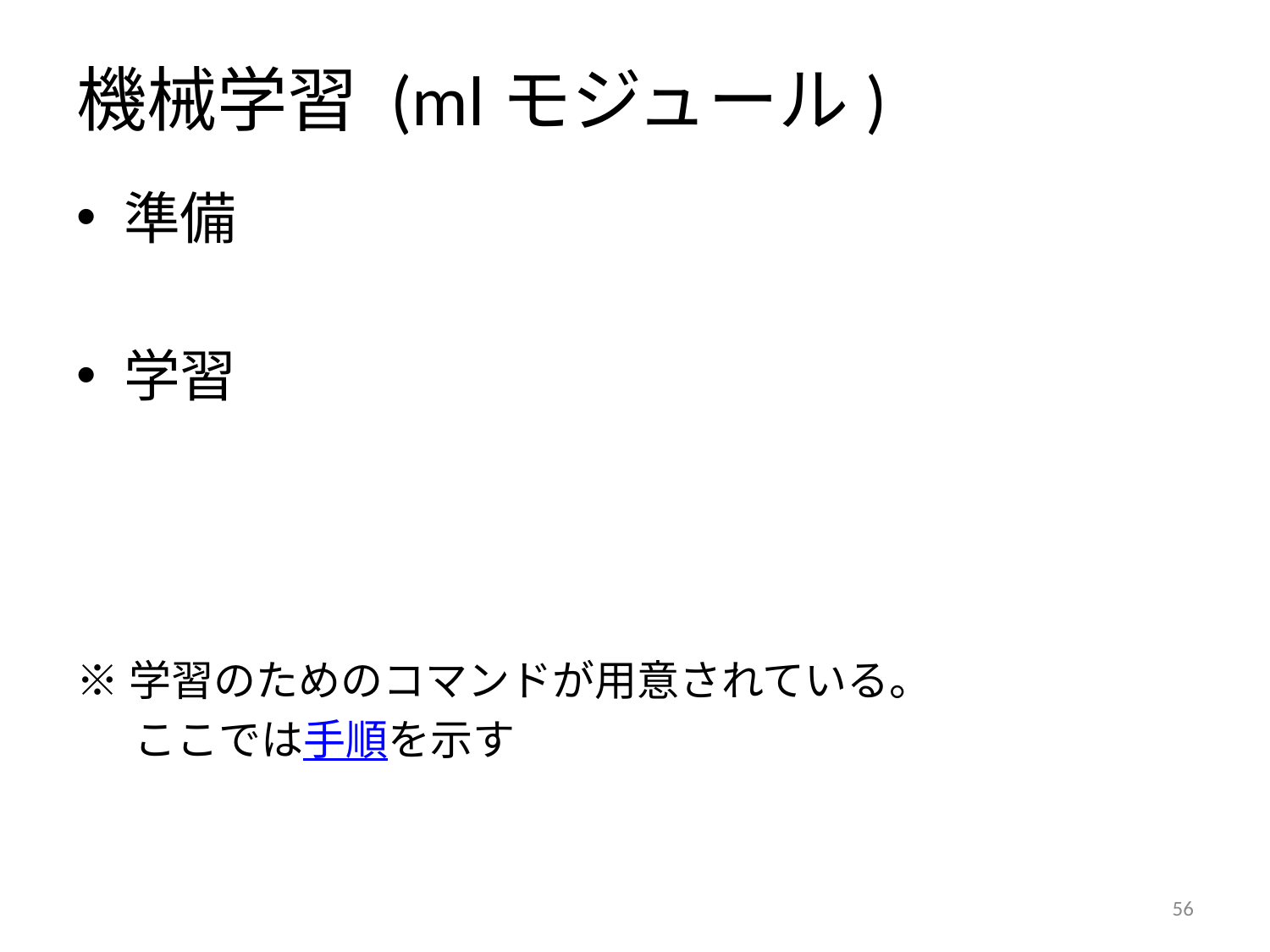

# 機械学習 (mlモジュール)
準備

学習

※学習のためのコマンドが用意されている。
     ここでは手順を示す

56